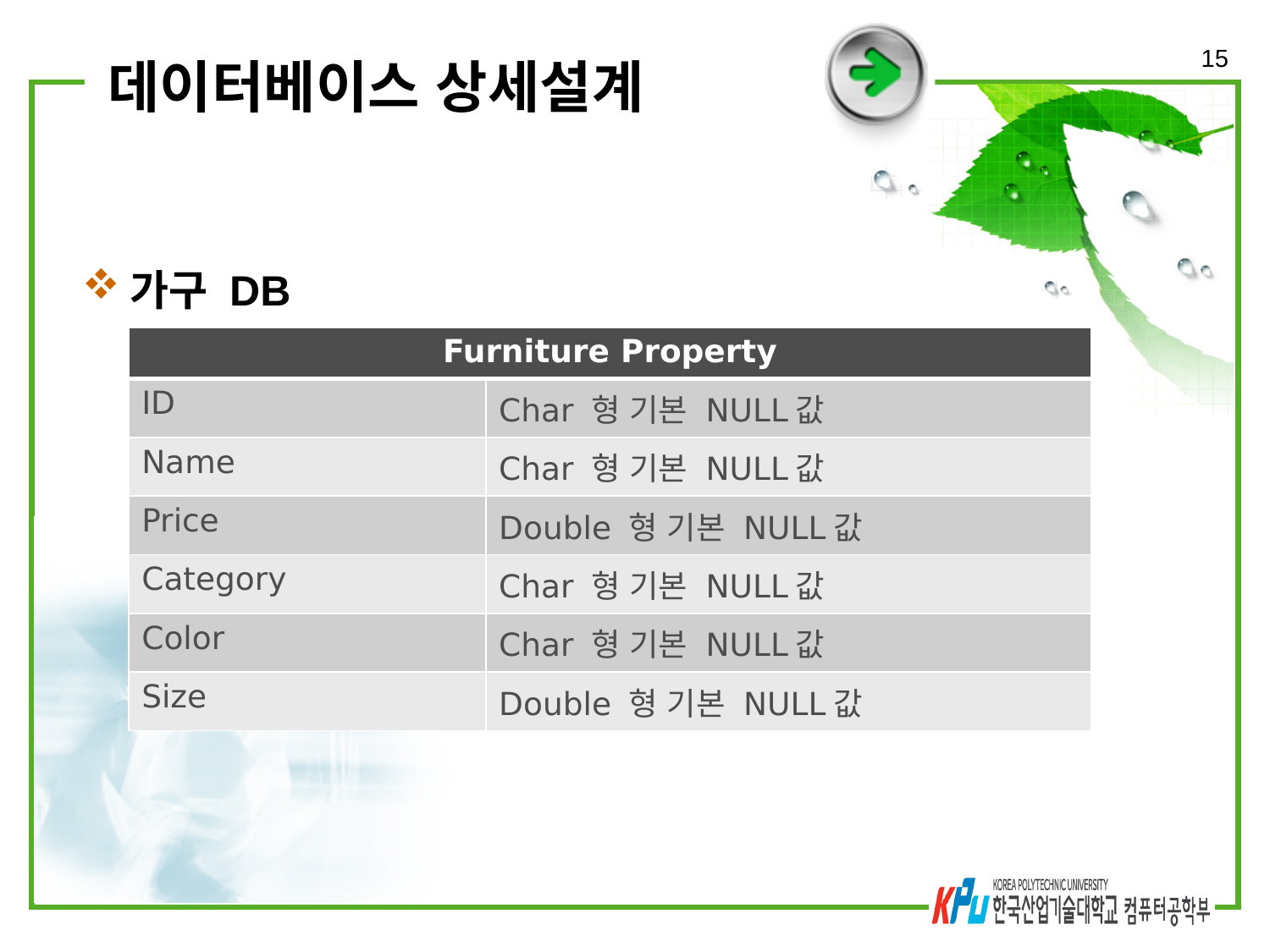

15
# 데이터베이스 상세설계

가구 DB
| Furniture Property |  |
| --- | --- |
| ID | Char 형 기본 NULL값 |
| Name | Char 형 기본 NULL값 |
| Price | Double 형 기본 NULL값 |
| Category | Char 형 기본 NULL값 |
| Color | Char 형 기본 NULL값 |
| Size | Double 형 기본 NULL값 |